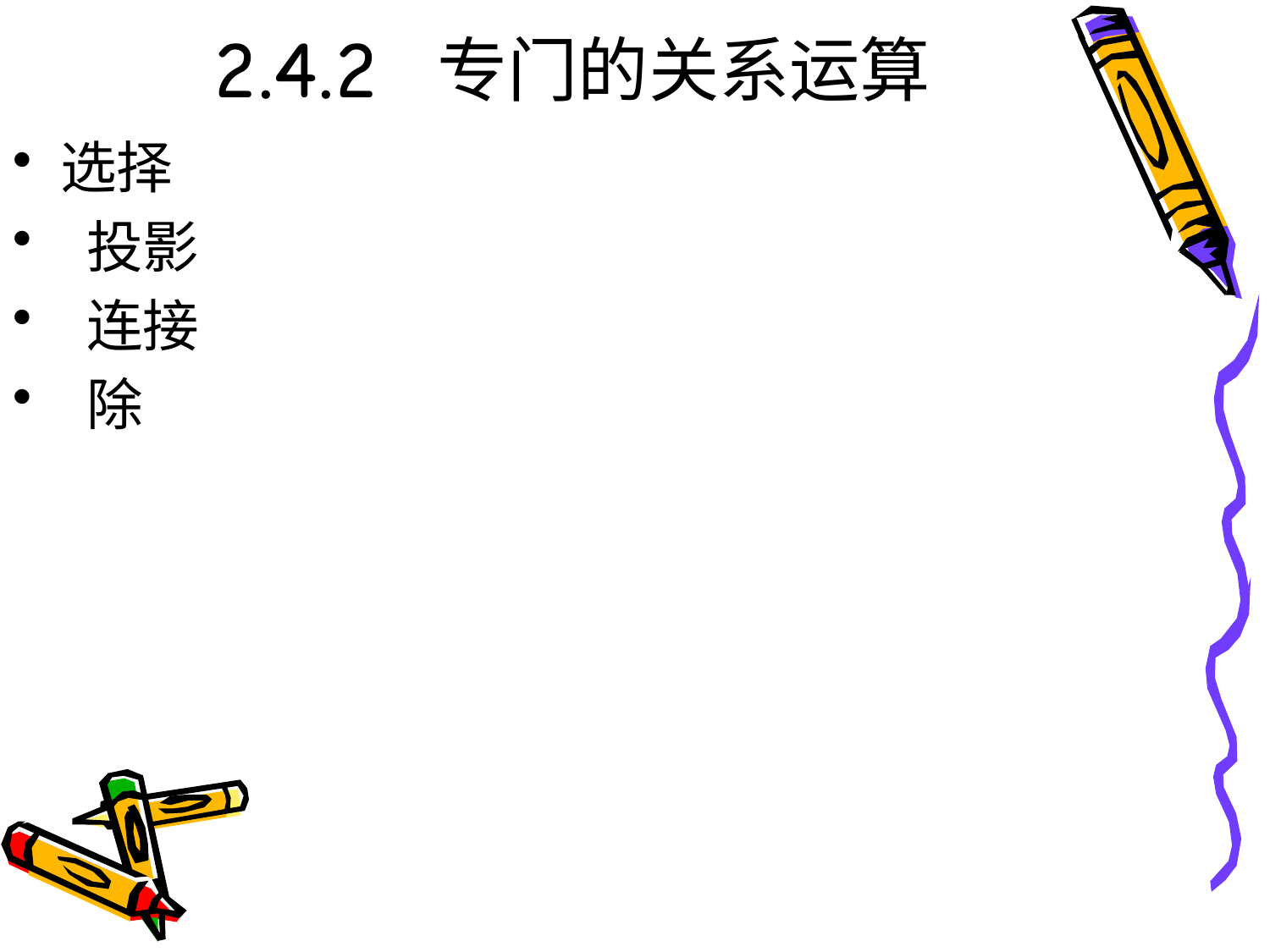

# 2.4.2  专门的关系运算
选择
 投影
 连接
 除